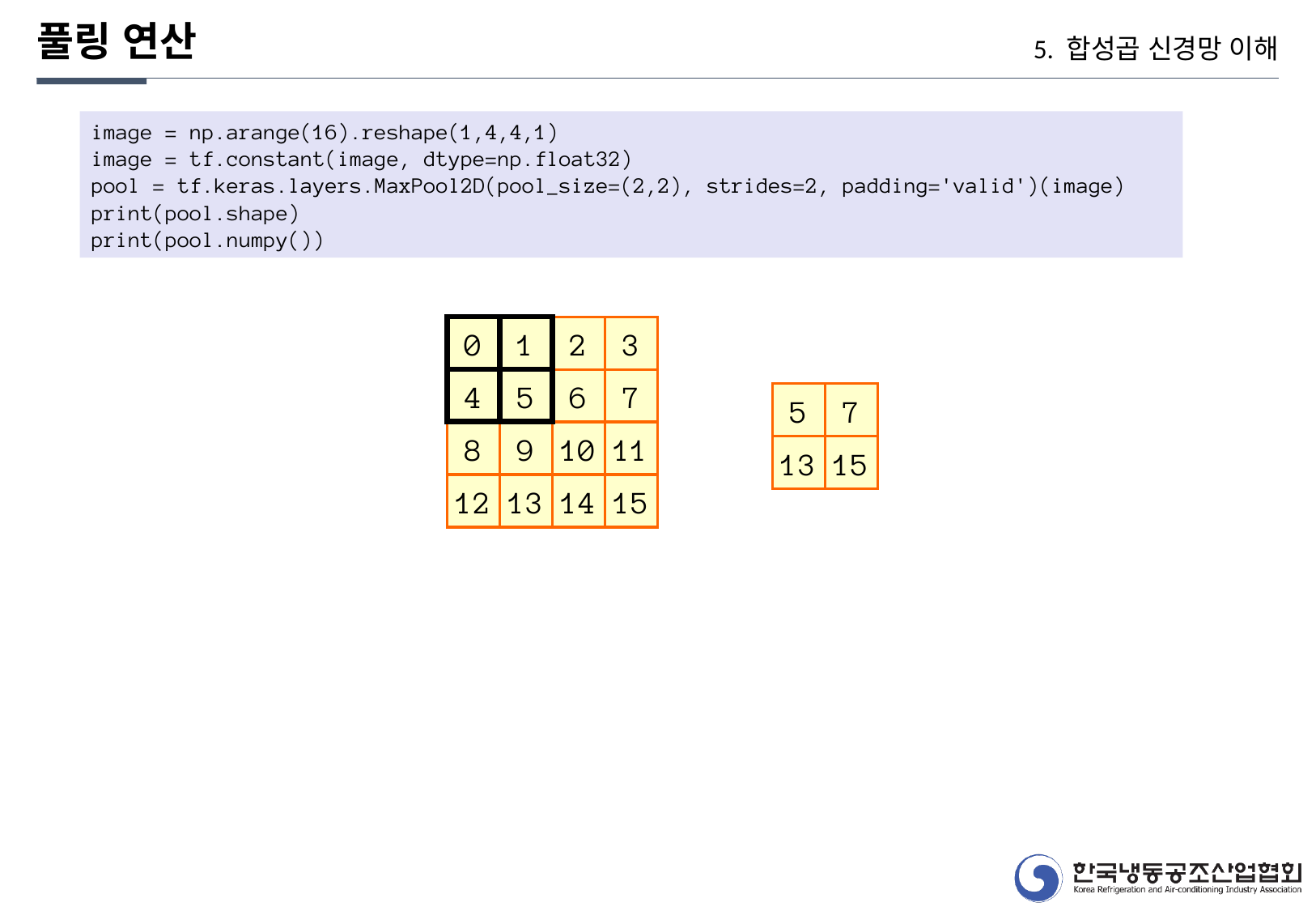

풀링 연산
5. 합성곱 신경망 이해
image = np.arange(16).reshape(1,4,4,1)
image = tf.constant(image, dtype=np.float32)
pool = tf.keras.layers.MaxPool2D(pool_size=(2,2), strides=2, padding='valid')(image)
print(pool.shape)
print(pool.numpy())

0
1
2
3
4
5
6
7
5
7
8
9
10
11
13
15
12
13
14
15